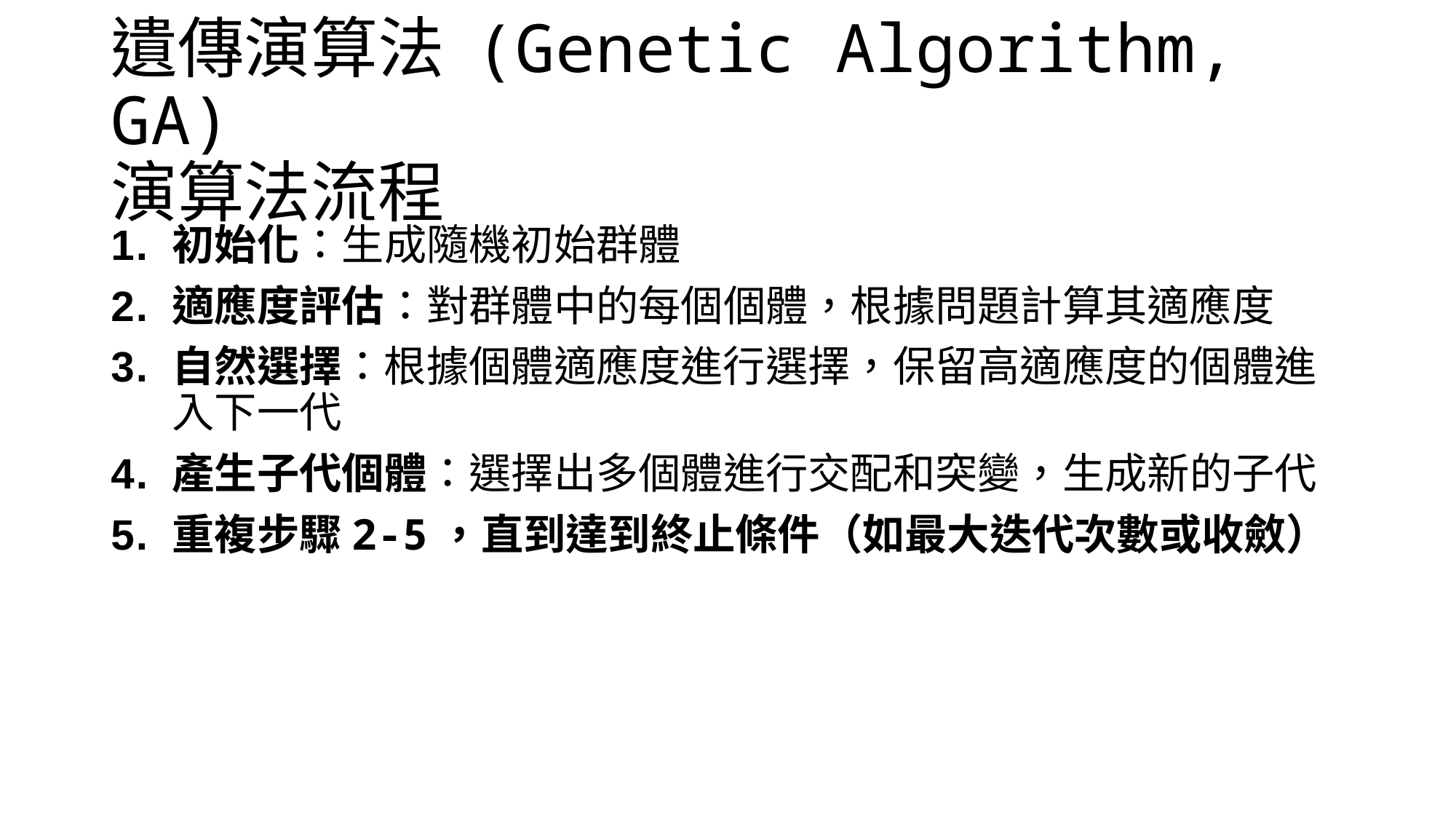

# 遺傳演算法 (Genetic Algorithm, GA) 演算法流程
初始化：生成隨機初始群體
適應度評估：對群體中的每個個體，根據問題計算其適應度
自然選擇：根據個體適應度進行選擇，保留高適應度的個體進入下一代
產生子代個體：選擇出多個體進行交配和突變，生成新的子代
重複步驟2-5，直到達到終止條件（如最大迭代次數或收斂）